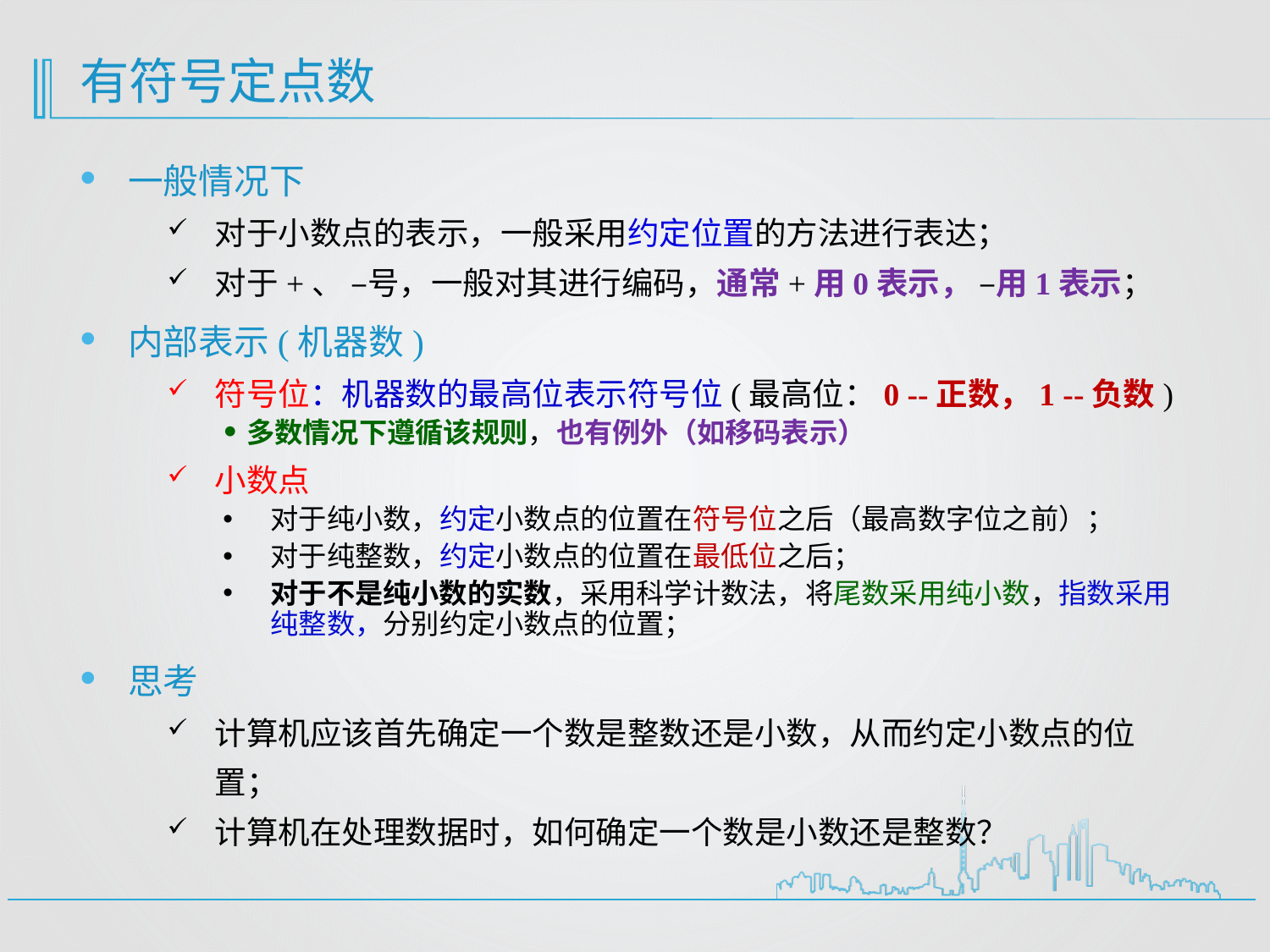

# 有符号定点数
一般情况下
对于小数点的表示，一般采用约定位置的方法进行表达；
对于+、 –号，一般对其进行编码，通常+用0表示， –用1表示；
内部表示(机器数)
符号位：机器数的最高位表示符号位(最高位：0 --正数，1 --负数)
多数情况下遵循该规则，也有例外（如移码表示）
小数点
对于纯小数，约定小数点的位置在符号位之后（最高数字位之前）；
对于纯整数，约定小数点的位置在最低位之后；
对于不是纯小数的实数，采用科学计数法，将尾数采用纯小数，指数采用纯整数，分别约定小数点的位置；
思考
计算机应该首先确定一个数是整数还是小数，从而约定小数点的位置；
计算机在处理数据时，如何确定一个数是小数还是整数？